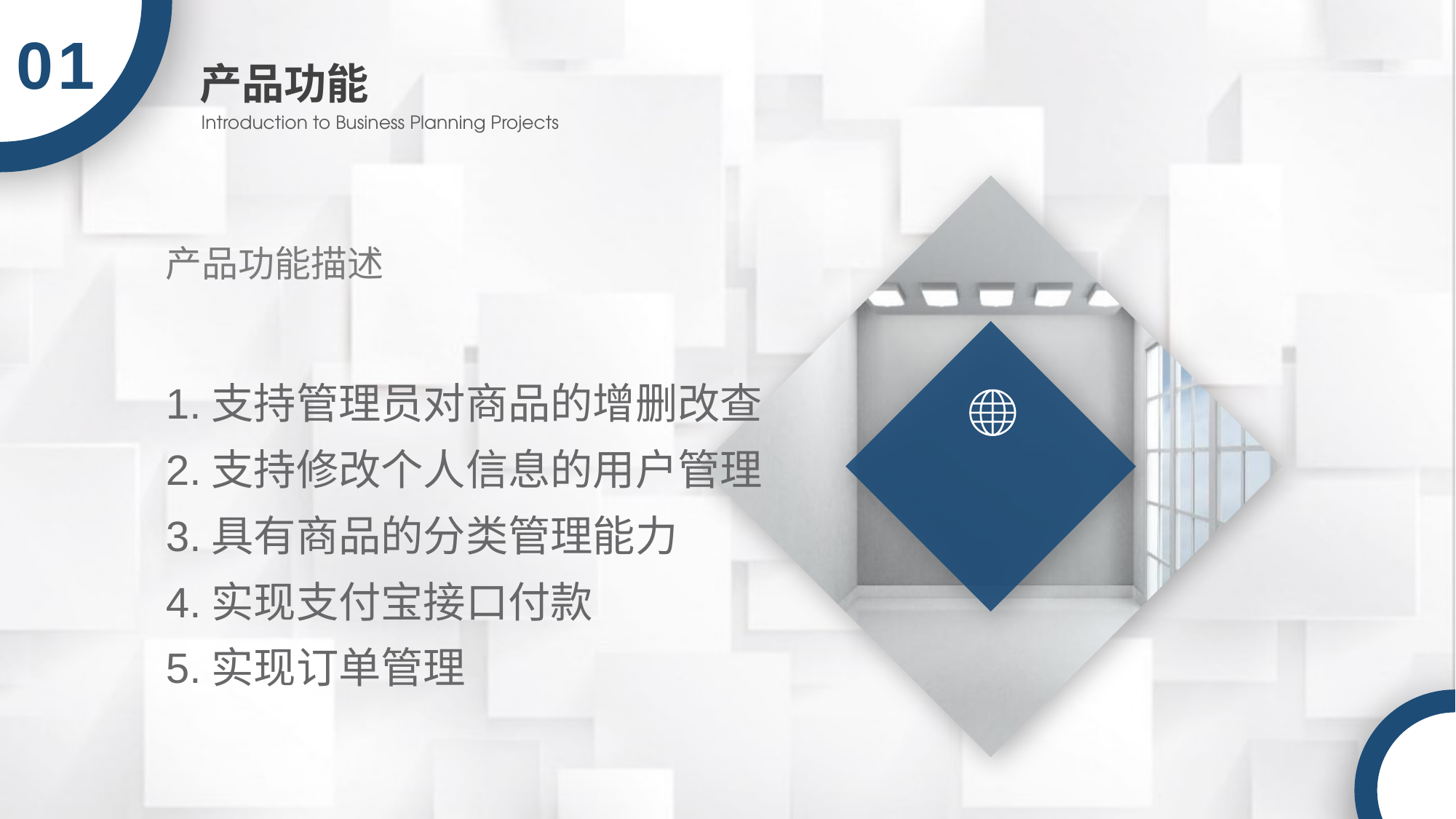

01
产品功能
Introduction to Business Planning Projects
产品功能描述

1.支持管理员对商品的增删改查
2.支持修改个人信息的用户管理
3.具有商品的分类管理能力
4.实现支付宝接口付款
5.实现订单管理